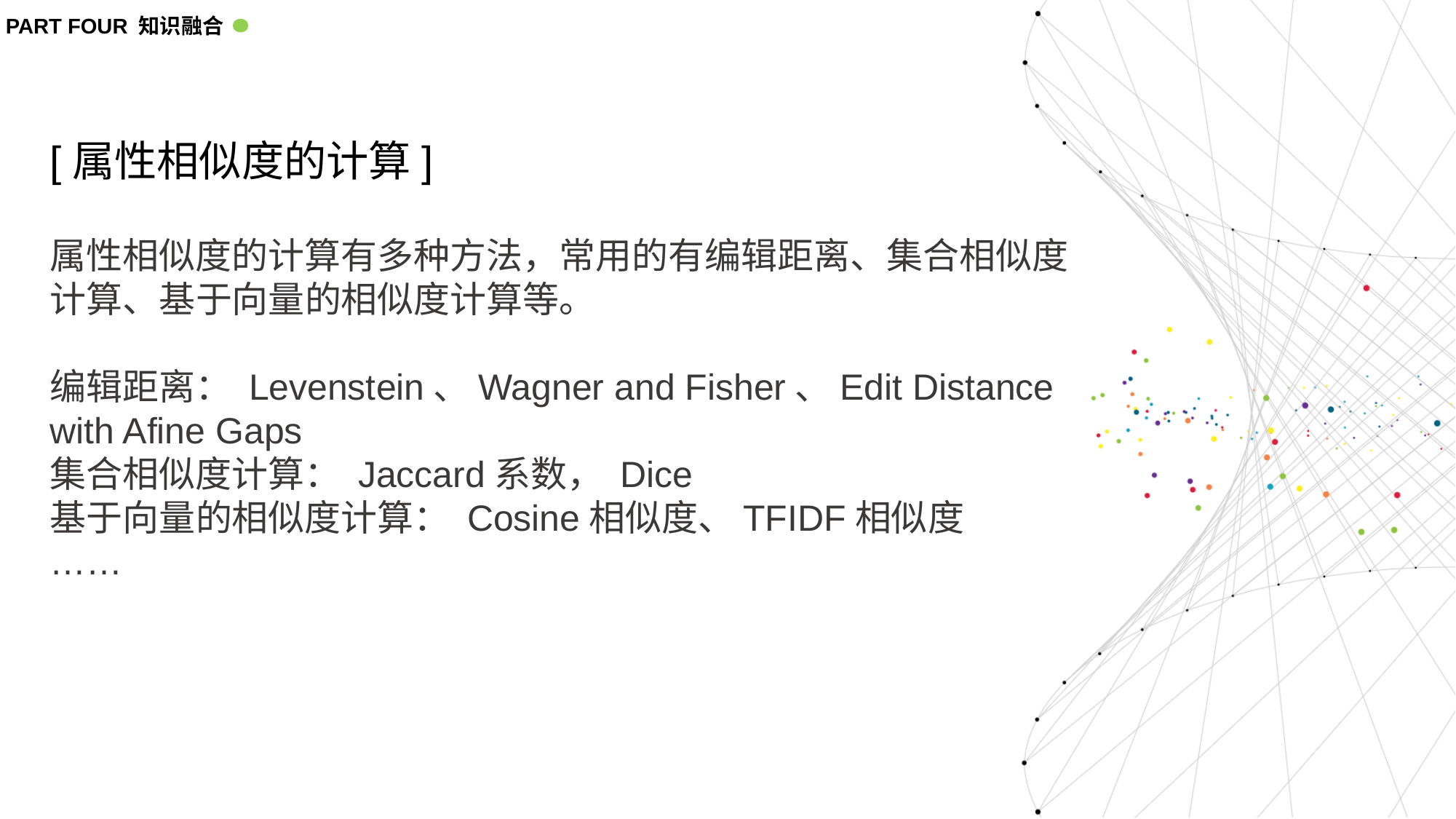

PART FOUR 知识融合

[属性相似度的计算]
属性相似度的计算有多种方法，常用的有编辑距离、集合相似度计算、基于向量的相似度计算等。

编辑距离： Levenstein、Wagner and Fisher、Edit Distance with Afine Gaps
集合相似度计算： Jaccard系数， Dice
基于向量的相似度计算： Cosine相似度、TFIDF相似度
……